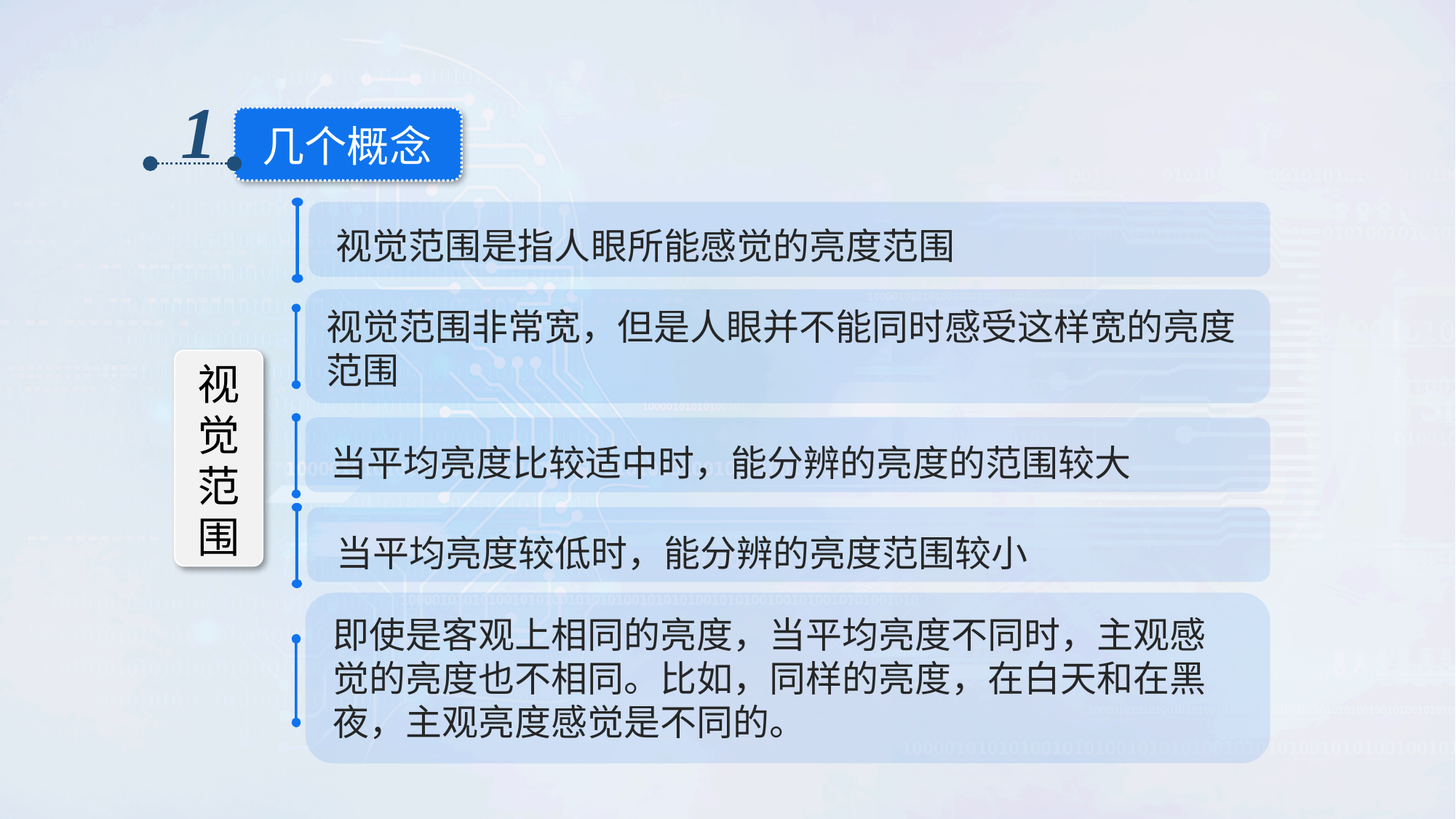

1

几个概念
视觉范围是指人眼所能感觉的亮度范围

视觉范围非常宽，但是人眼并不能同时感受这样宽的亮度范围

视觉范围

当平均亮度比较适中时，能分辨的亮度的范围较大

当平均亮度较低时，能分辨的亮度范围较小

即使是客观上相同的亮度，当平均亮度不同时，主观感觉的亮度也不相同。比如，同样的亮度，在白天和在黑夜，主观亮度感觉是不同的。